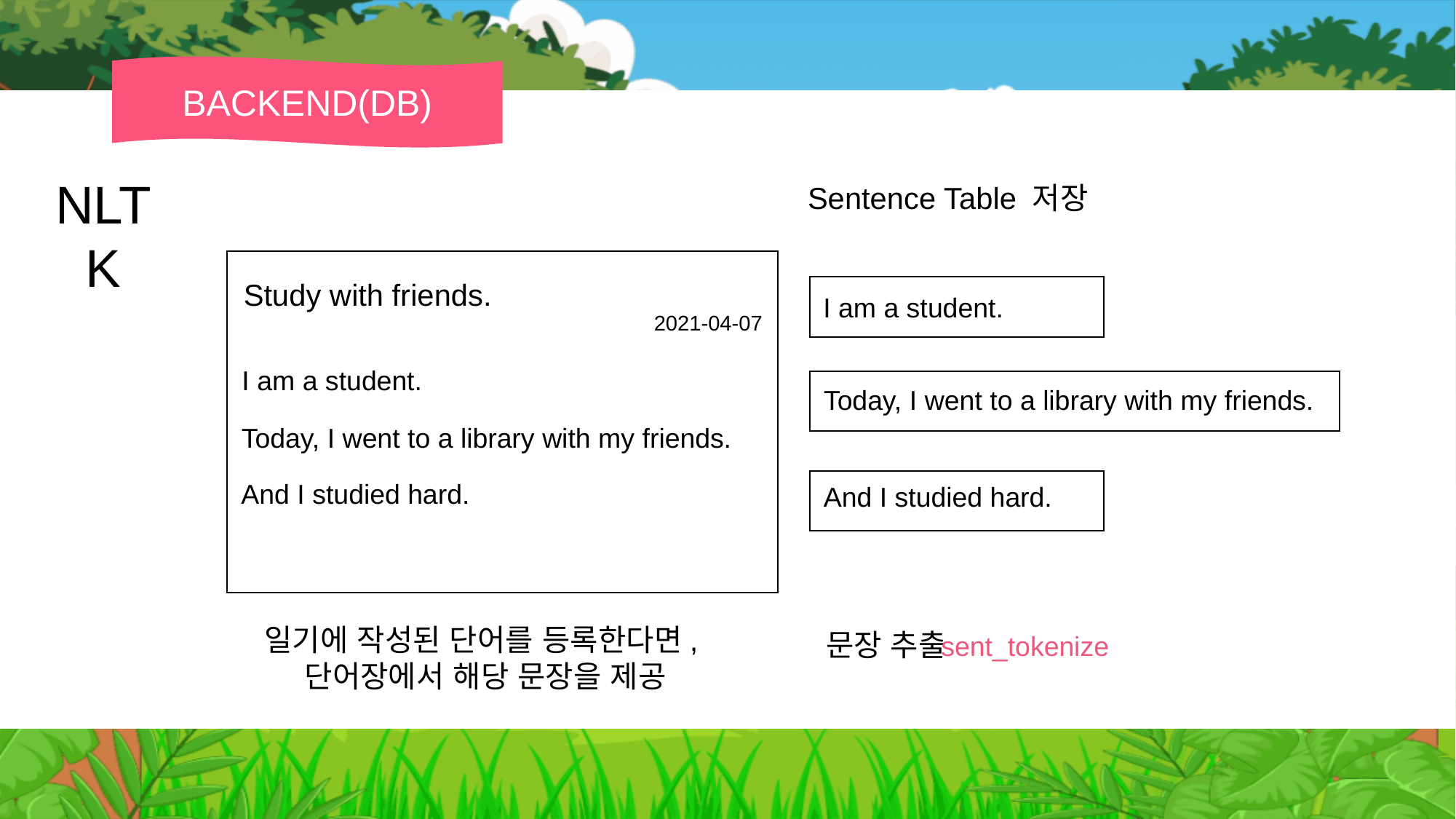

BACKEND(DB)

Sentence Table 저장
NLTK
Study with friends.

I am a student.

2021-04-07
I am a student.
Today, I went to a library with my friends.

Today, I went to a library with my friends.
And I studied hard.
And I studied hard.

문장 추출
일기에 작성된 단어를 등록한다면,
단어장에서 해당 문장을 제공
sent_tokenize